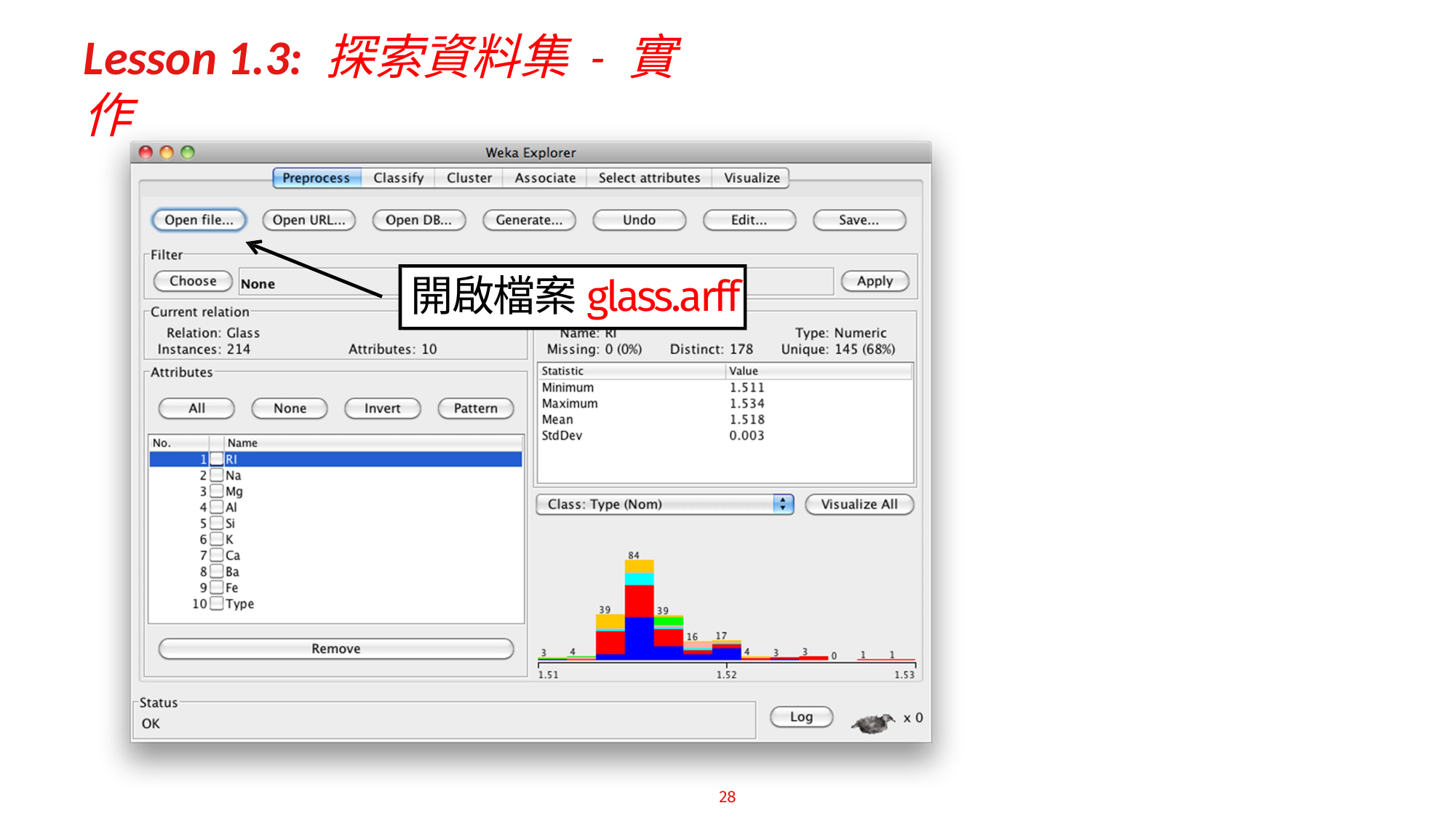

Lesson 1.3: 探索資料集 - 實作

開啟檔案glass.arff
28